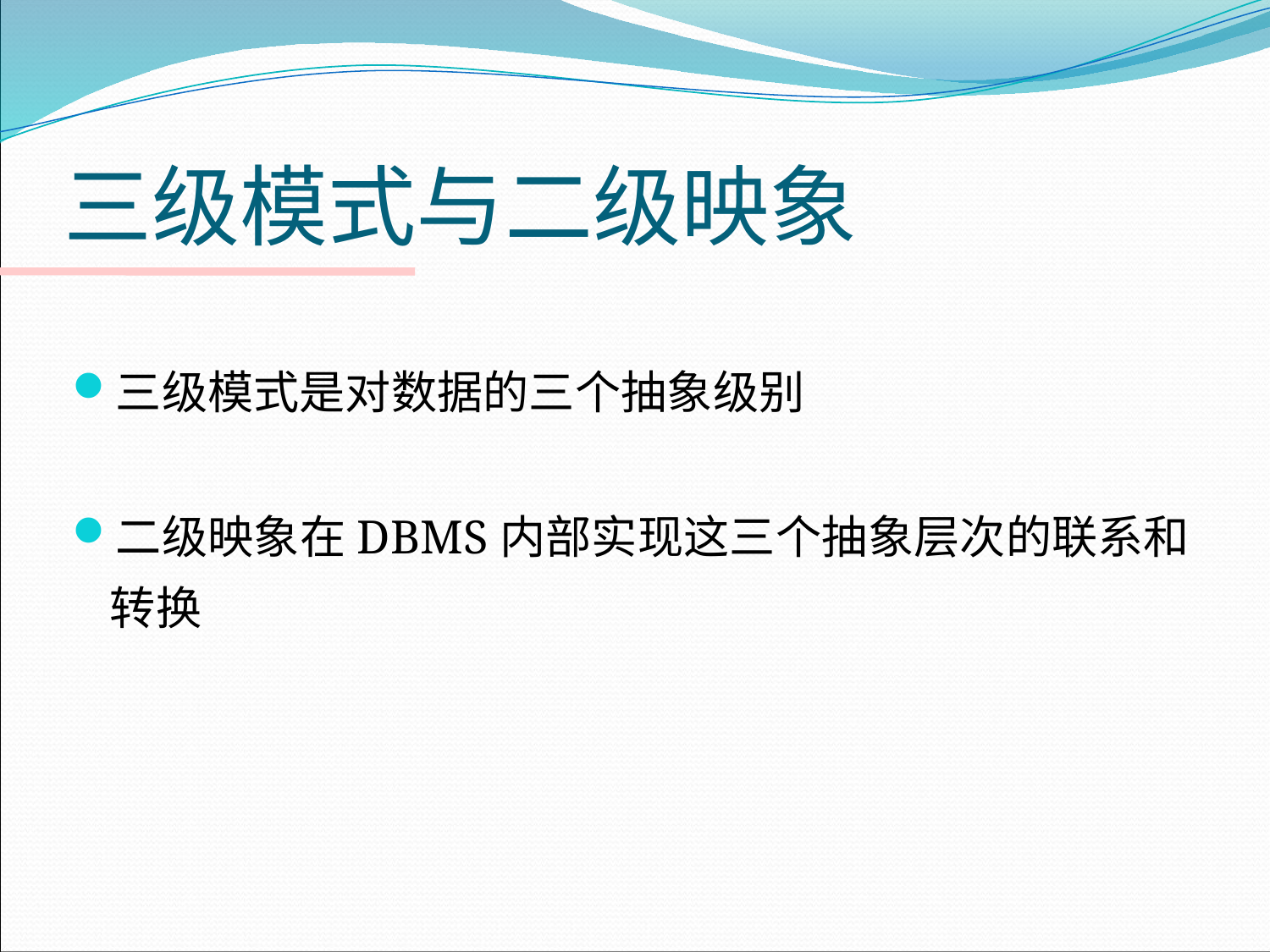

# 三级模式与二级映象
三级模式是对数据的三个抽象级别

二级映象在DBMS内部实现这三个抽象层次的联系和转换

77